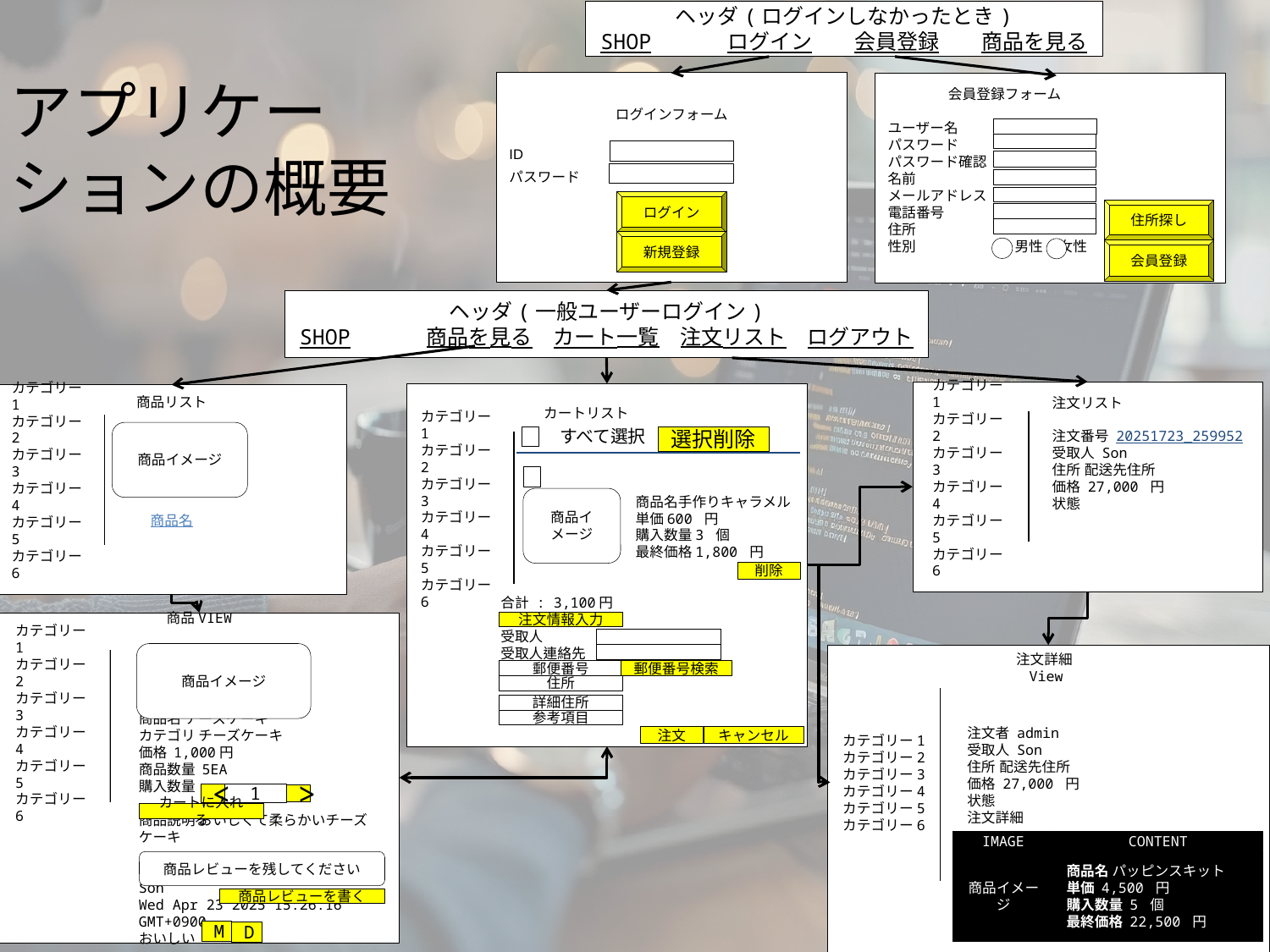

# アプリケー ションの概要

ヘッダ(ログインしなかったとき)
SHOP	ログイン	会員登録	商品を見る
ログインフォーム

ID
パスワード

ログイン
新規登録

                  会員登録フォーム

ユーザー名
パスワード
パスワード確認
名前
メールアドレス
電話番号
住所
性別    	男性     女性

住所探し

会員登録

ヘッダ(一般ユーザーログイン)
SHOP	商品を見る	カート一覧	注文リスト	ログアウト

カートリスト

カテゴリー1
カテゴリー2
カテゴリー3
カテゴリー4
カテゴリー5
カテゴリー6

すべて選択
商品名手作りキャラメル
単価600 円
購入数量3 個
最終価格1,800 円

商品イメージ
削除
合計 : 3,100円

受取人
受取人連絡先

注文情報入力

郵便番号
郵便番号検索
住所
詳細住所
参考項目
キャンセル
注文
選択削除

	注文リスト

注文番号 20251723_259952
受取人 Son
住所 配送先住所
価格 27,000 円
状態

カテゴリー1
カテゴリー2
カテゴリー3
カテゴリー4
カテゴリー5
カテゴリー6

商品リスト

商品名

商品イメージ
カテゴリー1
カテゴリー2
カテゴリー3
カテゴリー4
カテゴリー5
カテゴリー6

商品VIEW

	商品名 チーズケーキ
	カテゴリ チーズケーキ
	価格 1,000円
	商品数量 5EA
	購入数量

	商品説明 おいしくて柔らかいチーズ	ケーキ

	Son
Wed Apr 23 2025 15:26:16 GMT+0900
おいしい

カテゴリー1
カテゴリー2
カテゴリー3
カテゴリー4
カテゴリー5
カテゴリー6
商品イメージ
<
1
>
カートに入れる
商品レビューを残してください
商品レビューを書く
M
D
注文者 admin
受取人 Son
住所 配送先住所
価格 27,000 円
状態
	注文詳細

カテゴリー1
カテゴリー2
カテゴリー3
カテゴリー4
カテゴリー5
カテゴリー6
注文詳細View
IMAGE
CONTENT
商品名 パッピンスキット
単価 4,500 円
購入数量 5 個
最終価格 22,500 円
商品イメージ